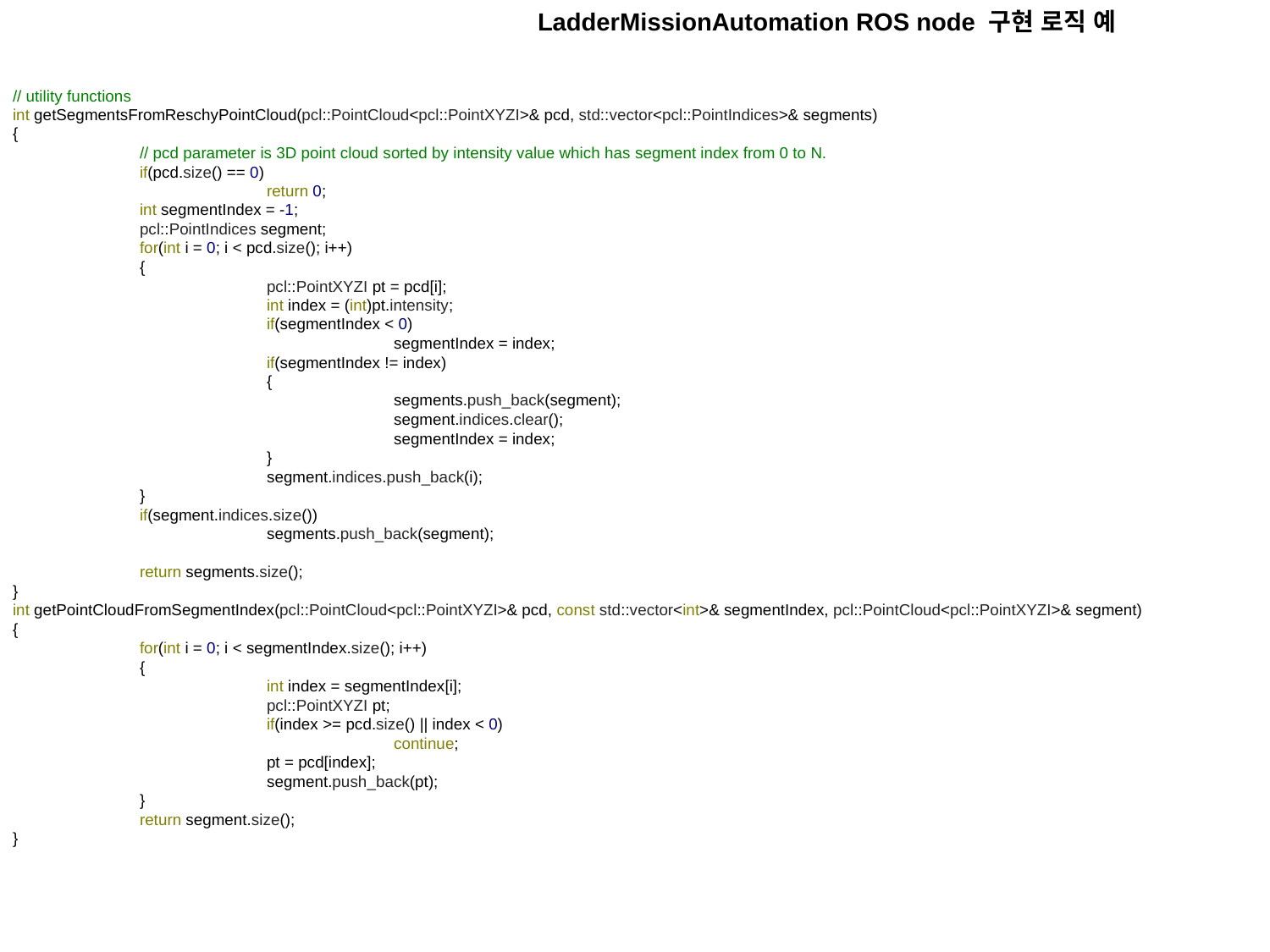

LadderMissionAutomation ROS node 구현 로직 예
// utility functions
int getSegmentsFromReschyPointCloud(pcl::PointCloud<pcl::PointXYZI>& pcd, std::vector<pcl::PointIndices>& segments)
{
	// pcd parameter is 3D point cloud sorted by intensity value which has segment index from 0 to N.
	if(pcd.size() == 0)
		return 0;
	int segmentIndex = -1;
	pcl::PointIndices segment;
	for(int i = 0; i < pcd.size(); i++)
	{
		pcl::PointXYZI pt = pcd[i];
		int index = (int)pt.intensity;
		if(segmentIndex < 0)
			segmentIndex = index;
		if(segmentIndex != index)
		{
			segments.push_back(segment);
			segment.indices.clear();
			segmentIndex = index;
		}
		segment.indices.push_back(i);
	}
	if(segment.indices.size())
		segments.push_back(segment);

	return segments.size();
}
int getPointCloudFromSegmentIndex(pcl::PointCloud<pcl::PointXYZI>& pcd, const std::vector<int>& segmentIndex, pcl::PointCloud<pcl::PointXYZI>& segment)
{
	for(int i = 0; i < segmentIndex.size(); i++)
	{
		int index = segmentIndex[i];
		pcl::PointXYZI pt;
		if(index >= pcd.size() || index < 0)
			continue;
		pt = pcd[index];
		segment.push_back(pt);
	}
	return segment.size();
}